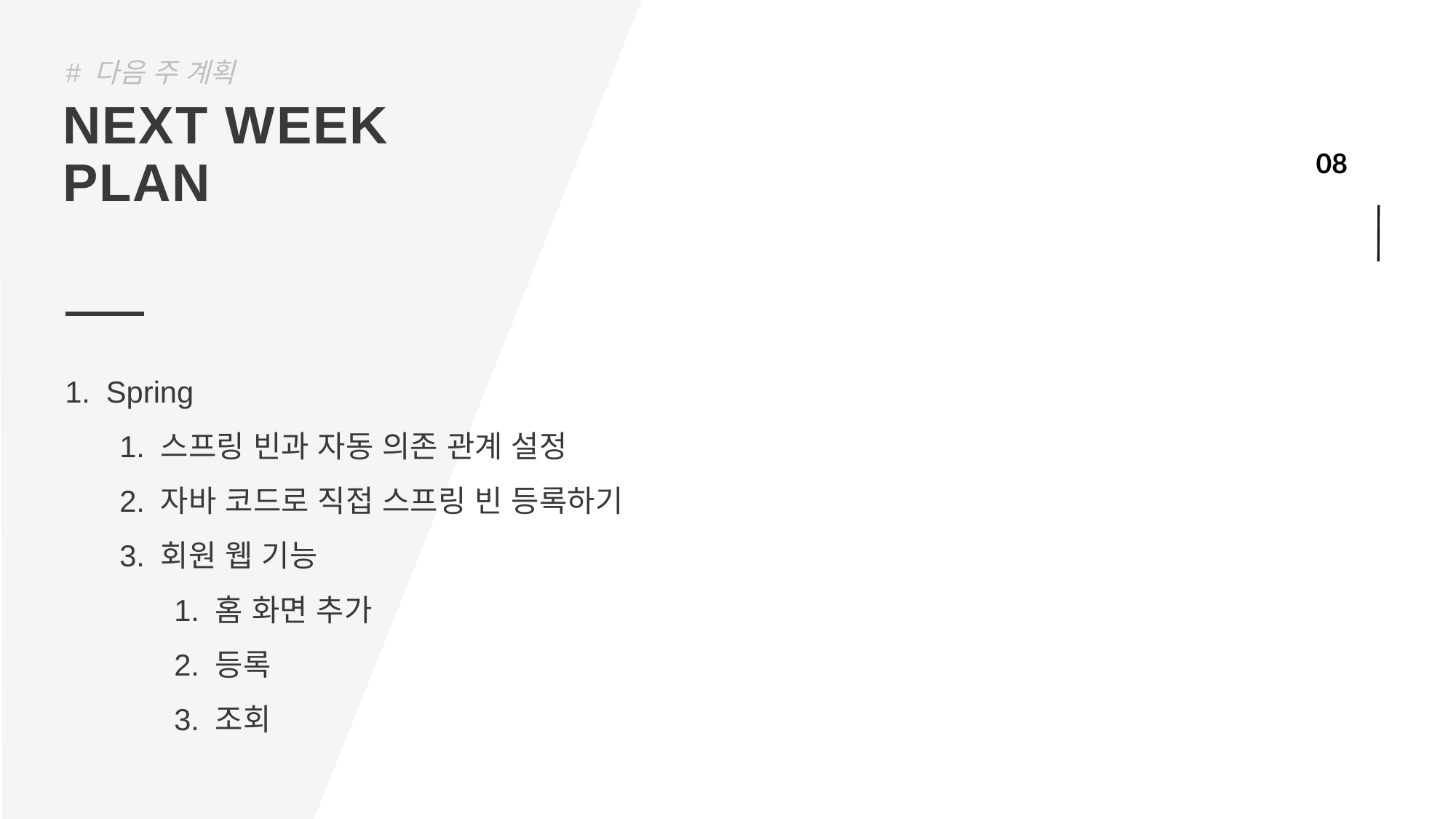

# 다음 주 계획
NEXT WEEK
PLAN
Spring
스프링 빈과 자동 의존 관계 설정
자바 코드로 직접 스프링 빈 등록하기
회원 웹 기능
홈 화면 추가
등록
조회